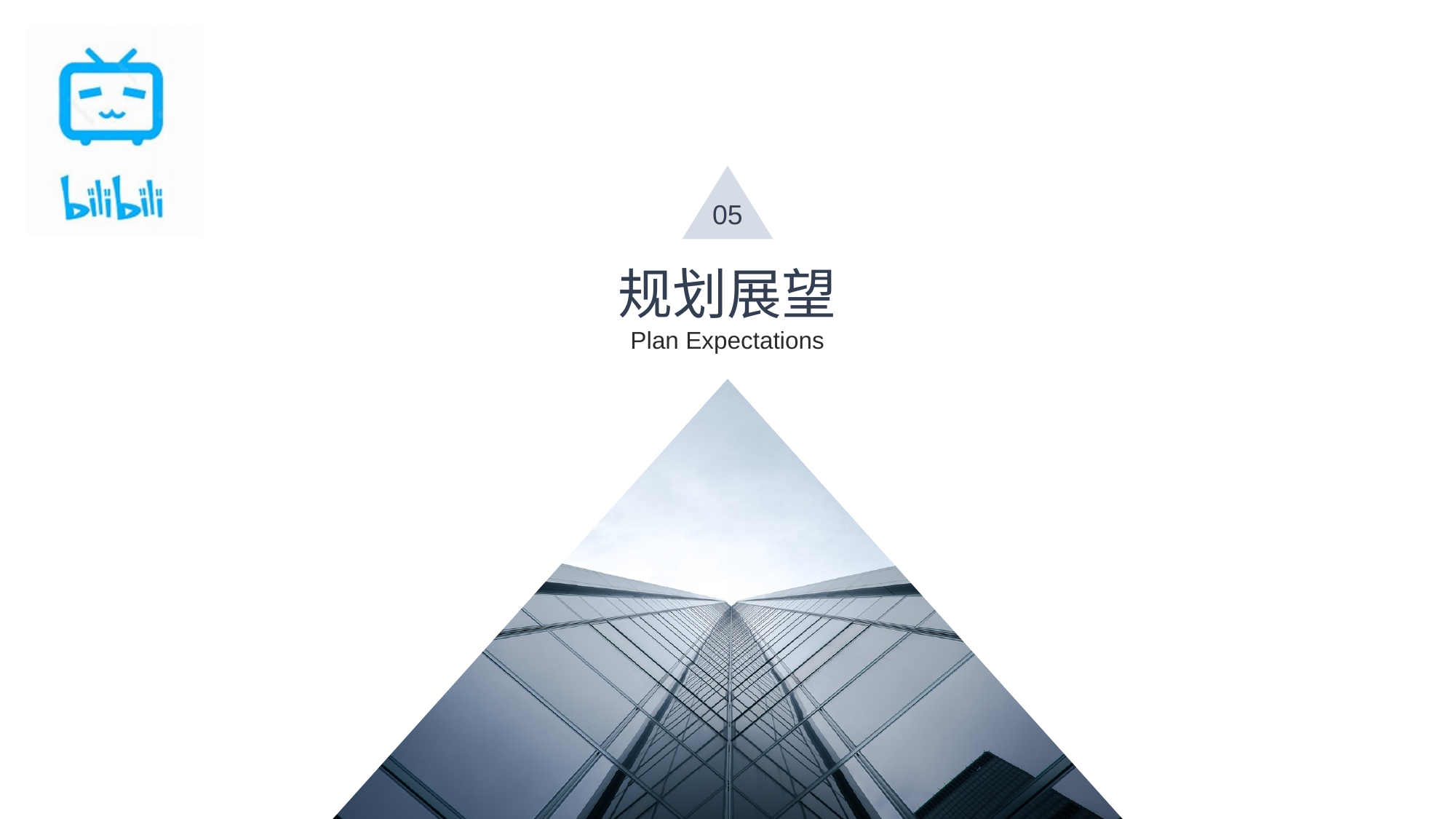

Logo
请输入公司名称
The company name

05
规划展望
Plan Expectations